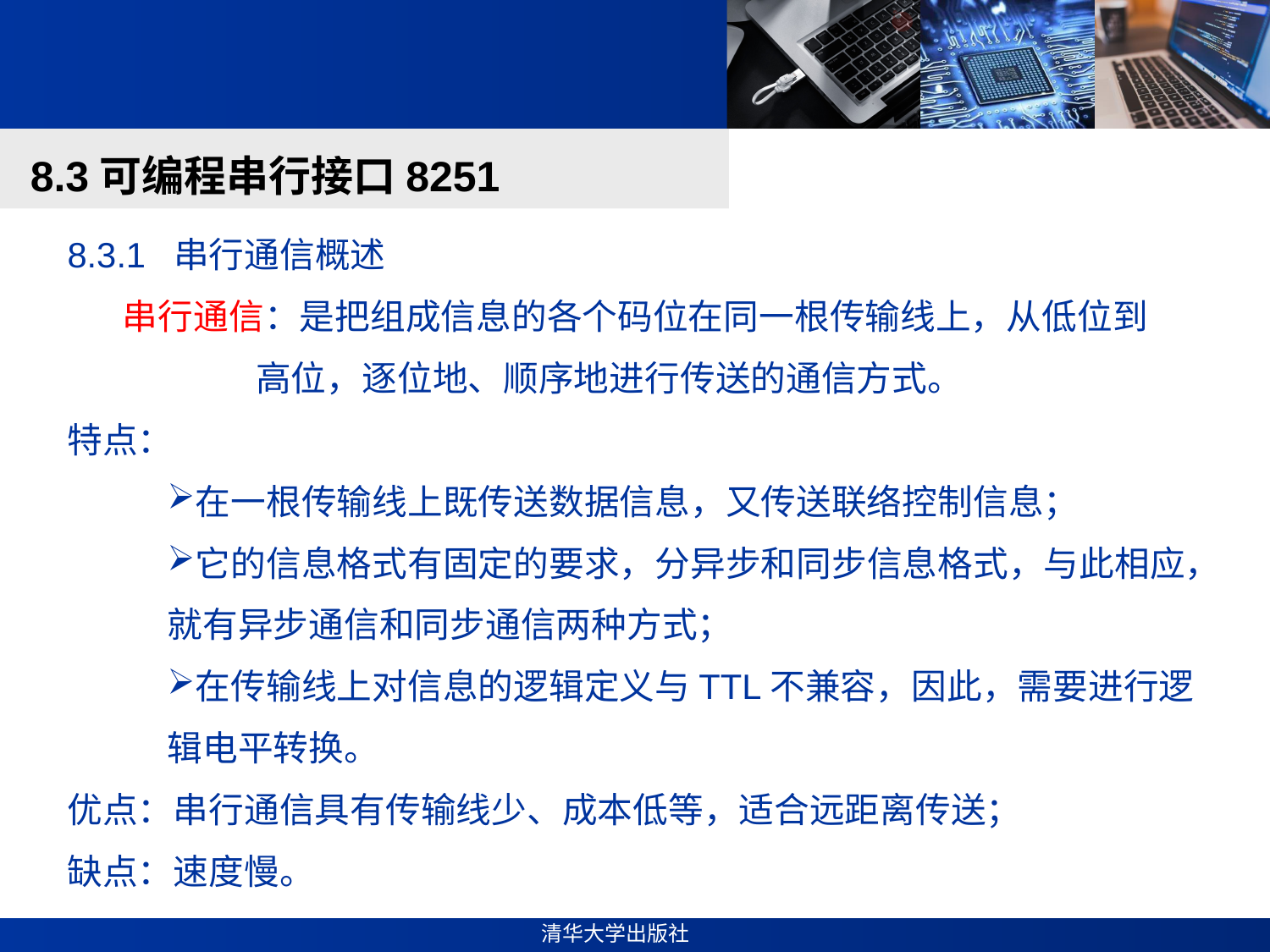

#
8.3可编程串行接口8251
8.3.1  串行通信概述
      串行通信：是把组成信息的各个码位在同一根传输线上，从低位到
                       高位，逐位地、顺序地进行传送的通信方式。
特点：
在一根传输线上既传送数据信息，又传送联络控制信息；
它的信息格式有固定的要求，分异步和同步信息格式，与此相应，就有异步通信和同步通信两种方式；
在传输线上对信息的逻辑定义与TTL不兼容，因此，需要进行逻辑电平转换。
优点：串行通信具有传输线少、成本低等，适合远距离传送；
缺点：速度慢。